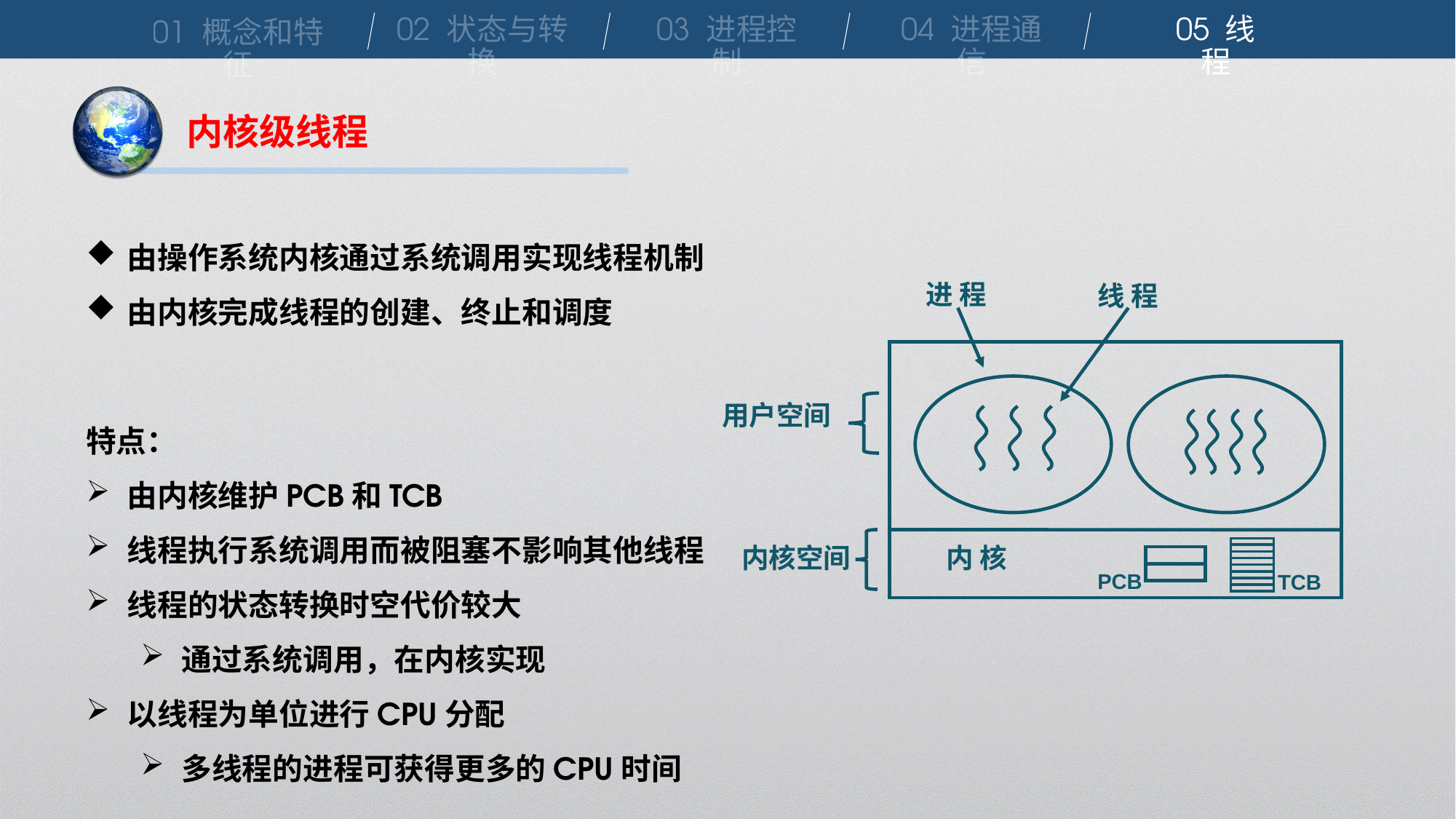

02 状态与转换
03 进程控制
04 进程通信
05 线程
01 概念和特征
内核级线程
由操作系统内核通过系统调用实现线程机制
由内核完成线程的创建、终止和调度
进 程
线 程

用户空间

内核空间
内 核

PCB
TCB

特点：
由内核维护PCB和TCB
线程执行系统调用而被阻塞不影响其他线程
线程的状态转换时空代价较大
通过系统调用，在内核实现
以线程为单位进行CPU分配
多线程的进程可获得更多的CPU时间